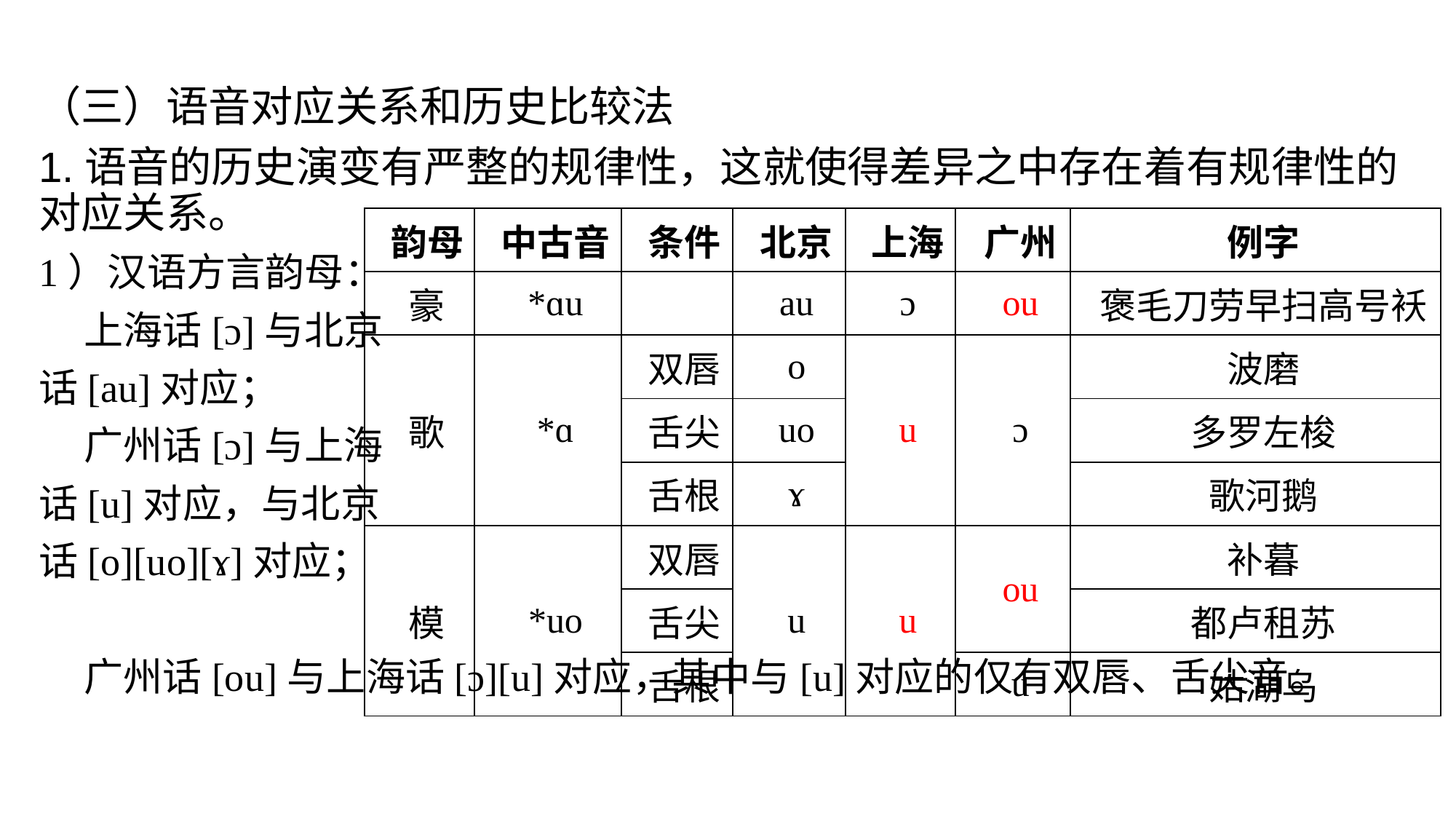

（三）语音对应关系和历史比较法
1.语音的历史演变有严整的规律性，这就使得差异之中存在着有规律性的对应关系。
1）汉语方言韵母：
    上海话[ɔ]与北京
话[au]对应；
    广州话[ɔ]与上海
话[u]对应，与北京
话[o][uo][ɤ]对应；

    广州话[ou]与上海话[ɔ][u]对应，其中与[u]对应的仅有双唇、舌尖音。
| 韵母 | 中古音 | 条件 | 北京 | 上海 | 广州 | 例字 |
| --- | --- | --- | --- | --- | --- | --- |
| 豪 | \*ɑu |  | au | ɔ | ou | 褒毛刀劳早扫高号袄 |
| 歌 | \*ɑ | 双唇 | o | u | ɔ | 波磨 |
|  |  | 舌尖 | uo |  |  | 多罗左梭 |
|  |  | 舌根 | ɤ |  |  | 歌河鹅 |
| 模 | \*uo | 双唇 | u | u | ou | 补暮 |
|  |  | 舌尖 |  |  |  | 都卢租苏 |
|  |  | 舌根 |  |  | u | 姑湖乌 |